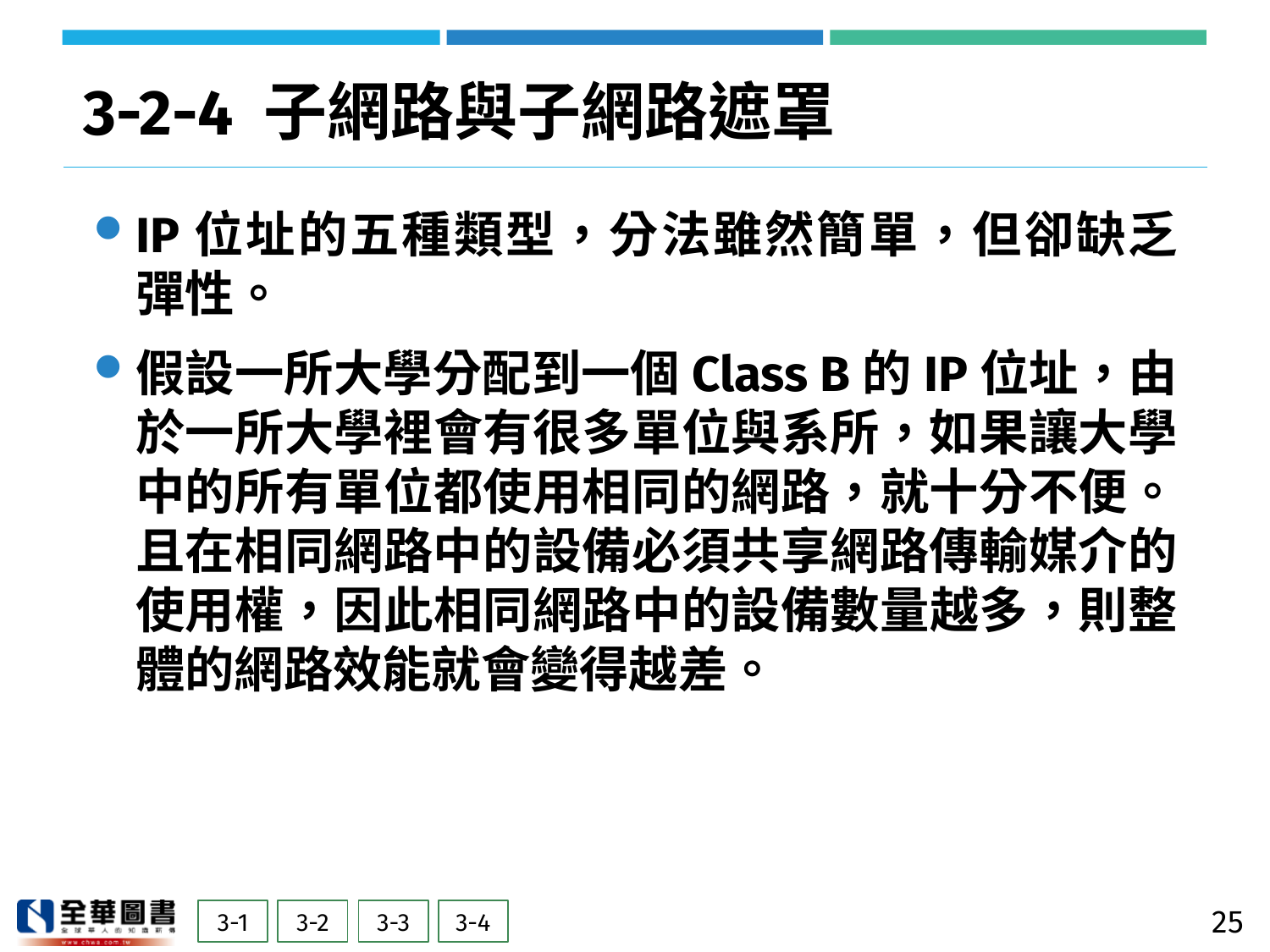

# 3-2-4 子網路與子網路遮罩
IP位址的五種類型，分法雖然簡單，但卻缺乏彈性。
假設一所大學分配到一個Class B的IP位址，由於一所大學裡會有很多單位與系所，如果讓大學中的所有單位都使用相同的網路，就十分不便。且在相同網路中的設備必須共享網路傳輸媒介的使用權，因此相同網路中的設備數量越多，則整體的網路效能就會變得越差。
25